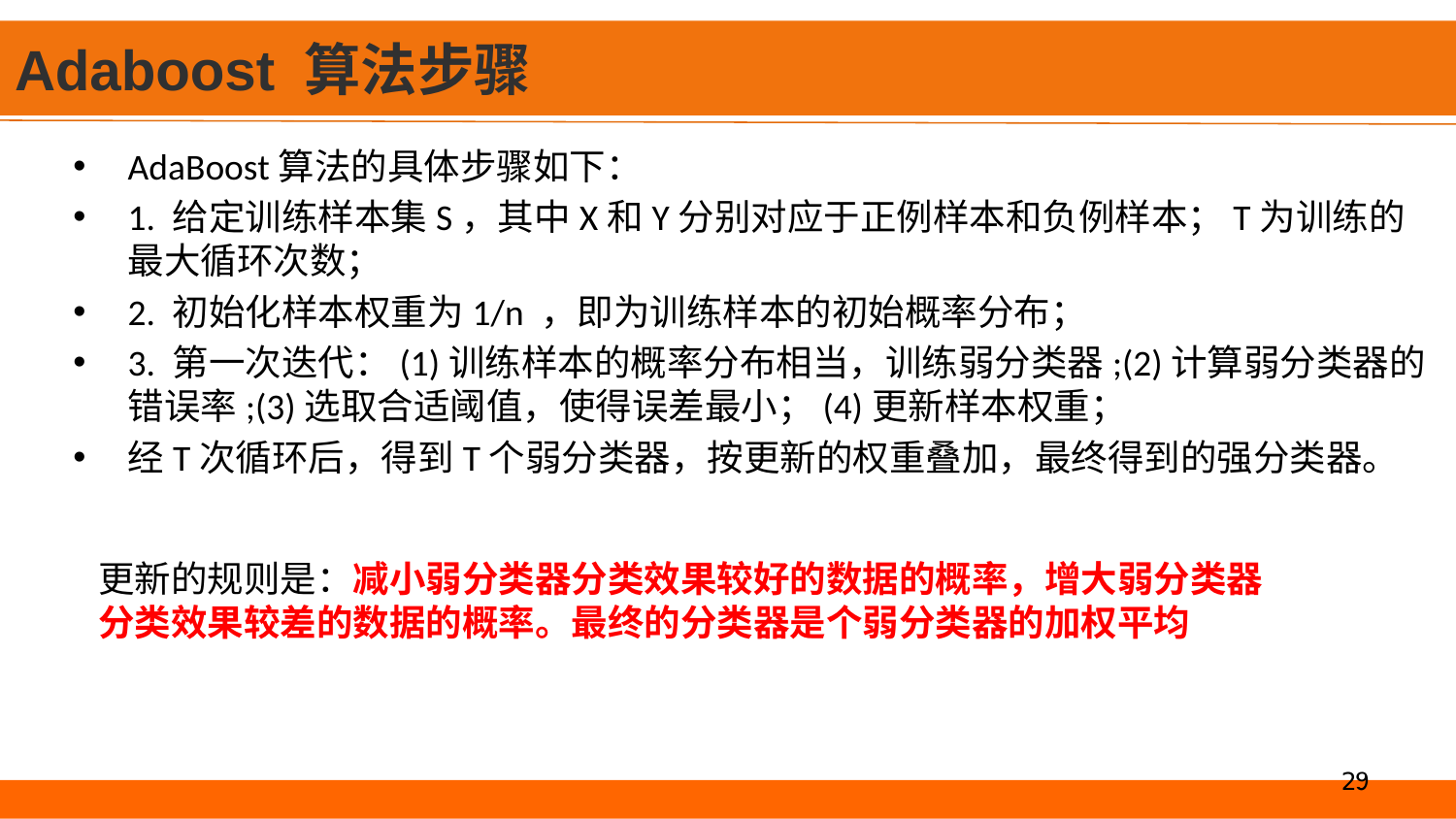

# Adaboost 算法步骤
AdaBoost算法的具体步骤如下：
1. 给定训练样本集S，其中X和Y分别对应于正例样本和负例样本；T为训练的最大循环次数；
2. 初始化样本权重为1/n ，即为训练样本的初始概率分布；
3. 第一次迭代：(1)训练样本的概率分布相当，训练弱分类器;(2)计算弱分类器的错误率;(3)选取合适阈值，使得误差最小；(4)更新样本权重；
经T次循环后，得到T个弱分类器，按更新的权重叠加，最终得到的强分类器。
更新的规则是：减小弱分类器分类效果较好的数据的概率，增大弱分类器分类效果较差的数据的概率。最终的分类器是个弱分类器的加权平均
29